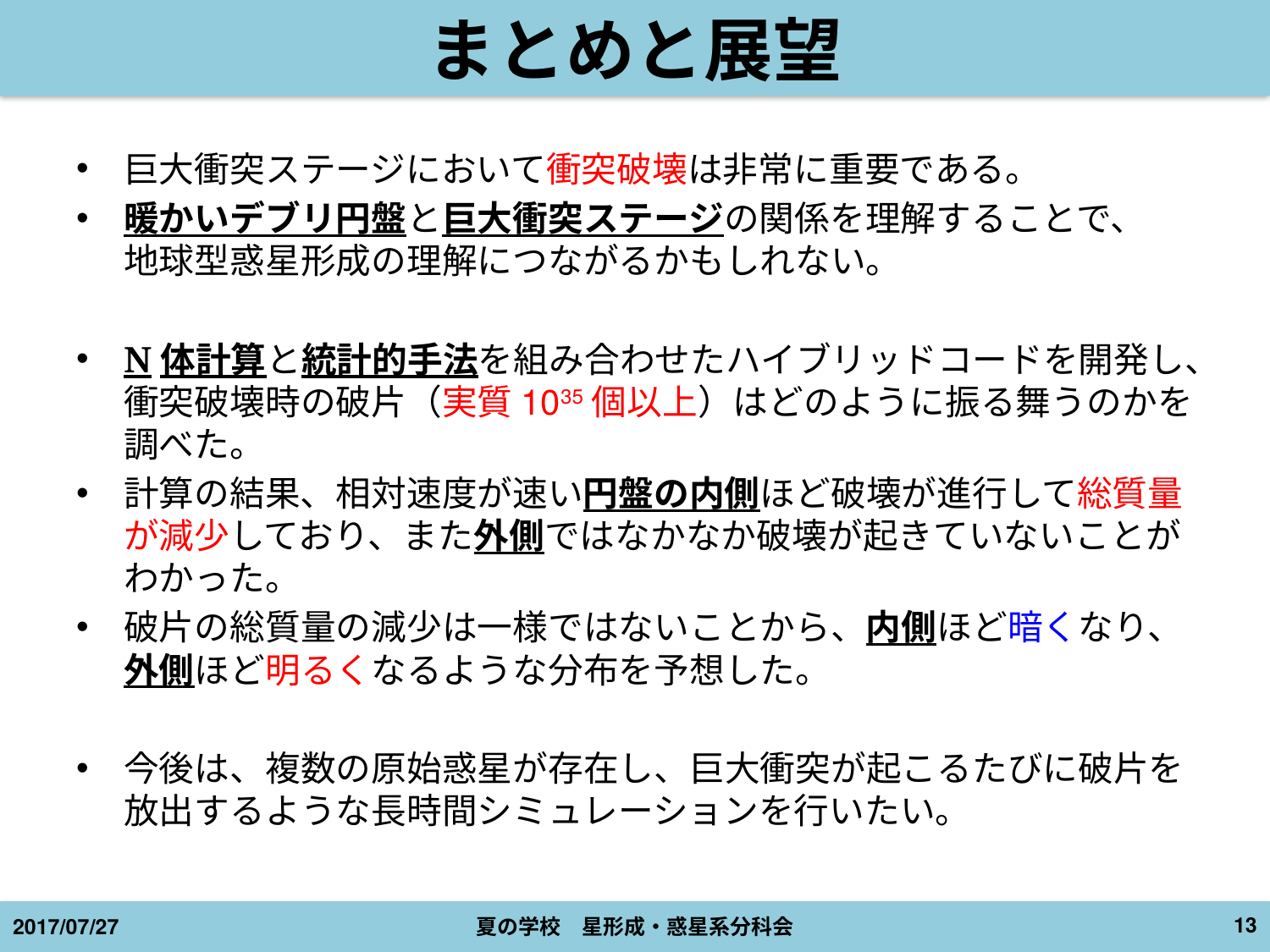

# まとめと展望
巨大衝突ステージにおいて衝突破壊は非常に重要である。
暖かいデブリ円盤と巨大衝突ステージの関係を理解することで、　地球型惑星形成の理解につながるかもしれない。

N体計算と統計的手法を組み合わせたハイブリッドコードを開発し、衝突破壊時の破片（実質1035個以上）はどのように振る舞うのかを調べた。
計算の結果、相対速度が速い円盤の内側ほど破壊が進行して総質量が減少しており、また外側ではなかなか破壊が起きていないことがわかった。
破片の総質量の減少は一様ではないことから、内側ほど暗くなり、外側ほど明るくなるような分布を予想した。

今後は、複数の原始惑星が存在し、巨大衝突が起こるたびに破片を放出するような長時間シミュレーションを行いたい。
2017/07/27
夏の学校　星形成・惑星系分科会
13